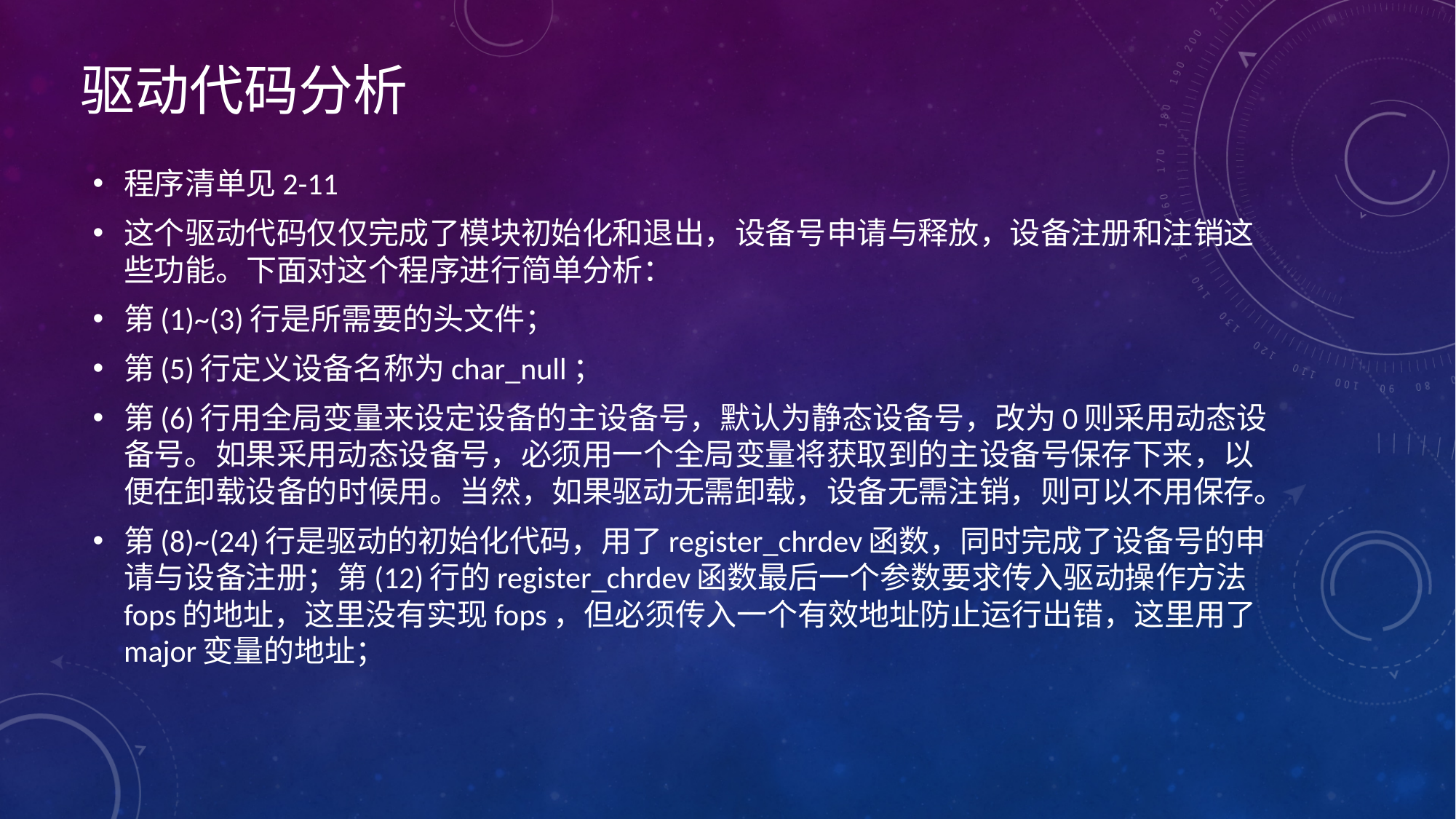

# 驱动代码分析
程序清单见2-11
这个驱动代码仅仅完成了模块初始化和退出，设备号申请与释放，设备注册和注销这些功能。下面对这个程序进行简单分析：
第(1)~(3)行是所需要的头文件；
第(5)行定义设备名称为char_null；
第(6)行用全局变量来设定设备的主设备号，默认为静态设备号，改为0则采用动态设备号。如果采用动态设备号，必须用一个全局变量将获取到的主设备号保存下来，以便在卸载设备的时候用。当然，如果驱动无需卸载，设备无需注销，则可以不用保存。
第(8)~(24)行是驱动的初始化代码，用了register_chrdev函数，同时完成了设备号的申请与设备注册；第(12)行的register_chrdev函数最后一个参数要求传入驱动操作方法fops的地址，这里没有实现fops，但必须传入一个有效地址防止运行出错，这里用了major变量的地址；